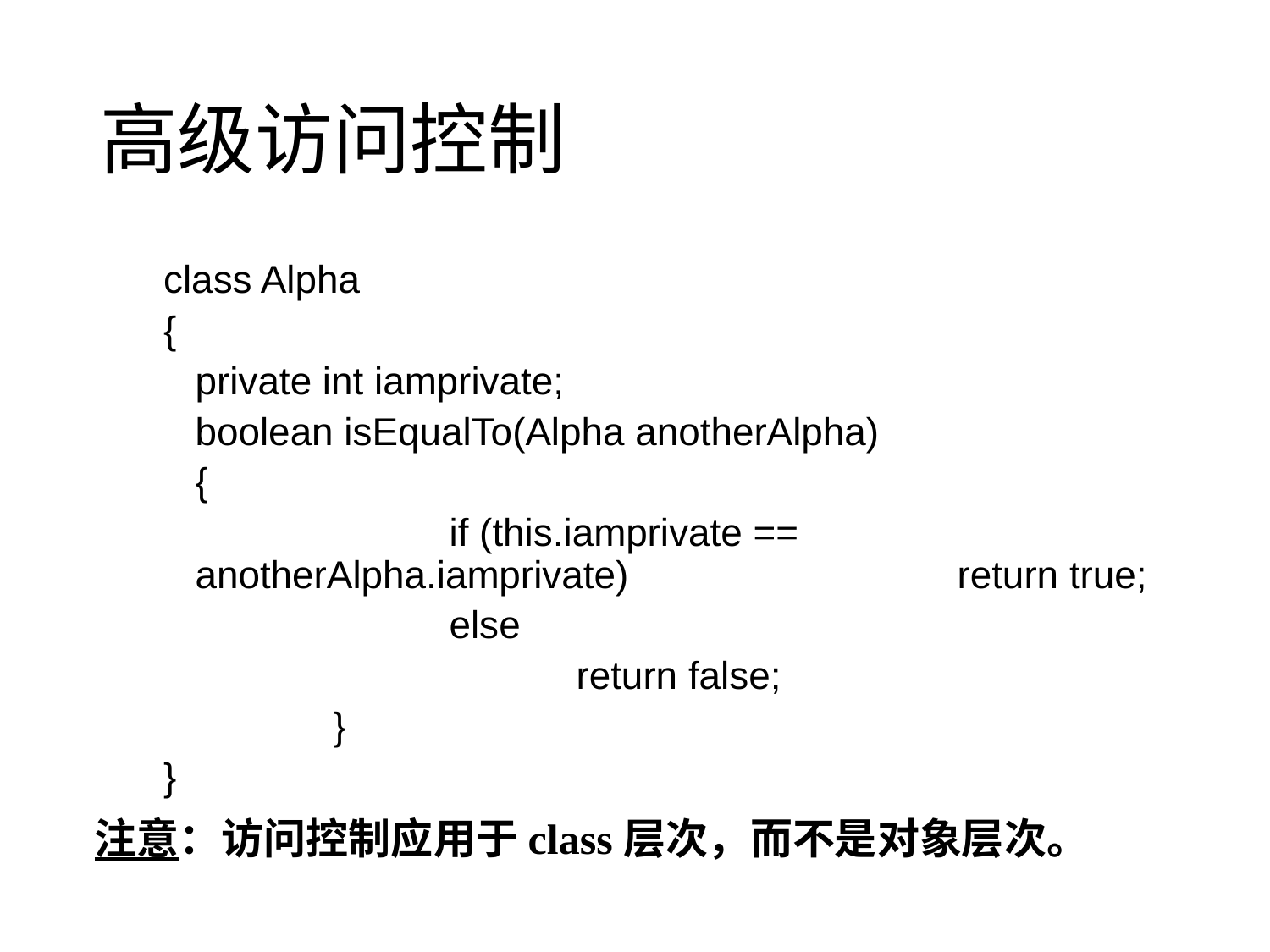

# 高级访问控制
class Alpha
{
	private int iamprivate;
	boolean isEqualTo(Alpha anotherAlpha)
	{
			if (this.iamprivate == anotherAlpha.iamprivate) 			return true;
			else
				return false;
		 }
}

注意：访问控制应用于class层次，而不是对象层次。